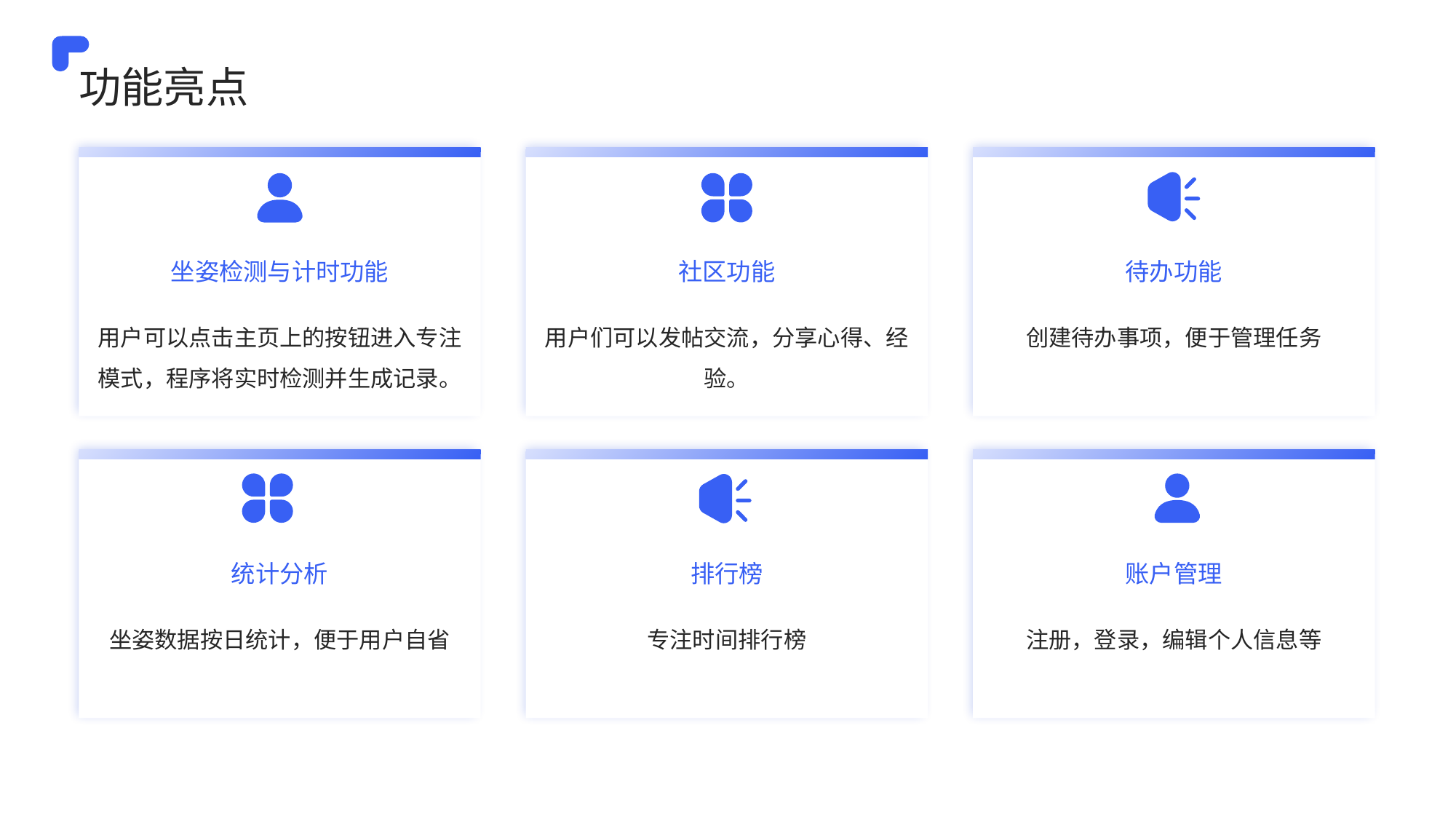

功能亮点

坐姿检测与计时功能
社区功能
待办功能
用户可以点击主页上的按钮进入专注模式，程序将实时检测并生成记录。
用户们可以发帖交流，分享心得、经验。
创建待办事项，便于管理任务

统计分析
排行榜
账户管理
坐姿数据按日统计，便于用户自省
专注时间排行榜
注册，登录，编辑个人信息等